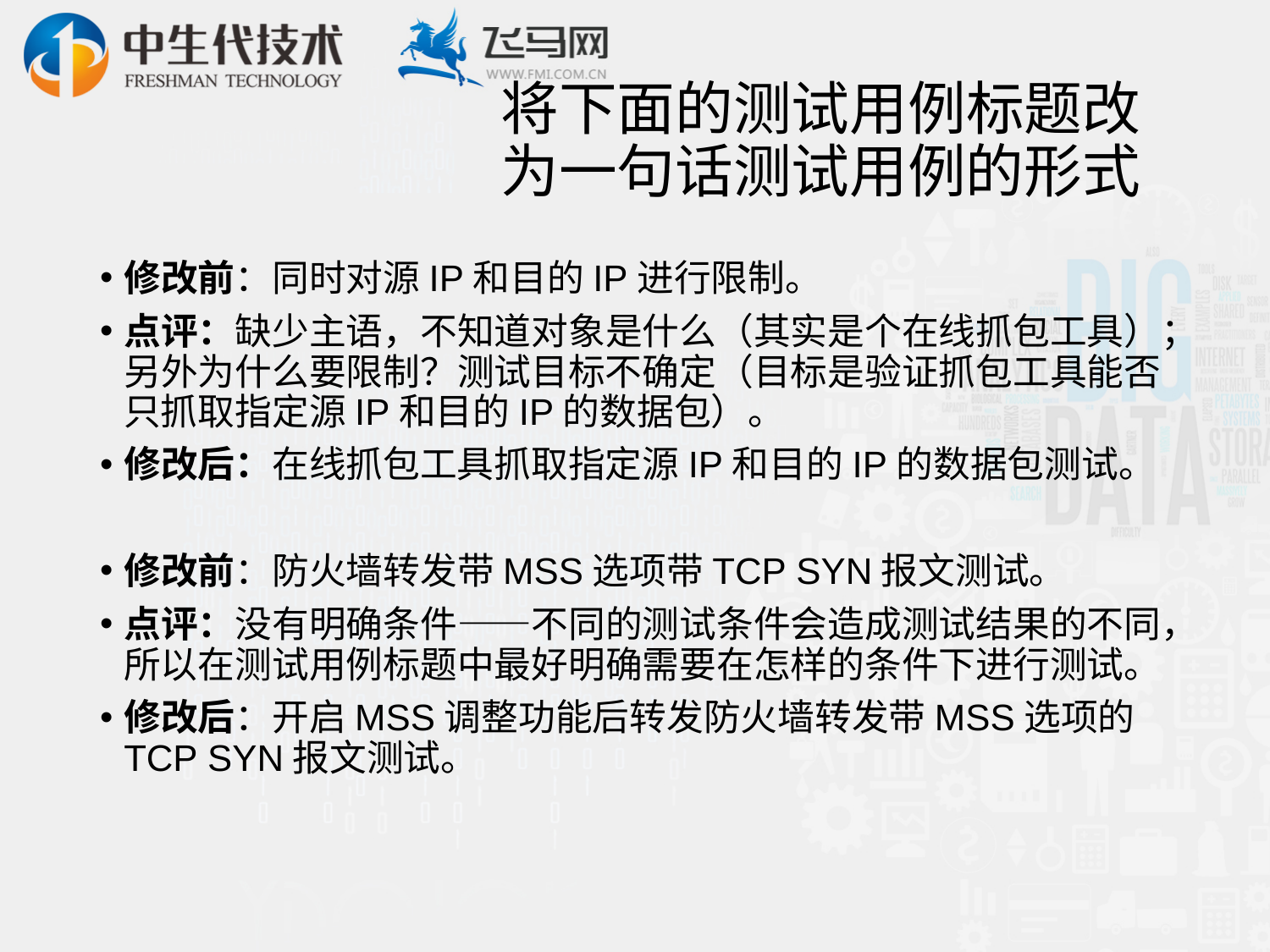

# 将下面的测试用例标题改为一句话测试用例的形式
修改前：同时对源IP和目的IP进行限制。
点评：缺少主语，不知道对象是什么（其实是个在线抓包工具）；另外为什么要限制？测试目标不确定（目标是验证抓包工具能否只抓取指定源IP和目的IP的数据包）。
修改后：在线抓包工具抓取指定源IP和目的IP的数据包测试。

修改前：防火墙转发带MSS选项带TCP SYN报文测试。
点评：没有明确条件——不同的测试条件会造成测试结果的不同，所以在测试用例标题中最好明确需要在怎样的条件下进行测试。
修改后：开启MSS调整功能后转发防火墙转发带MSS选项的TCP SYN报文测试。